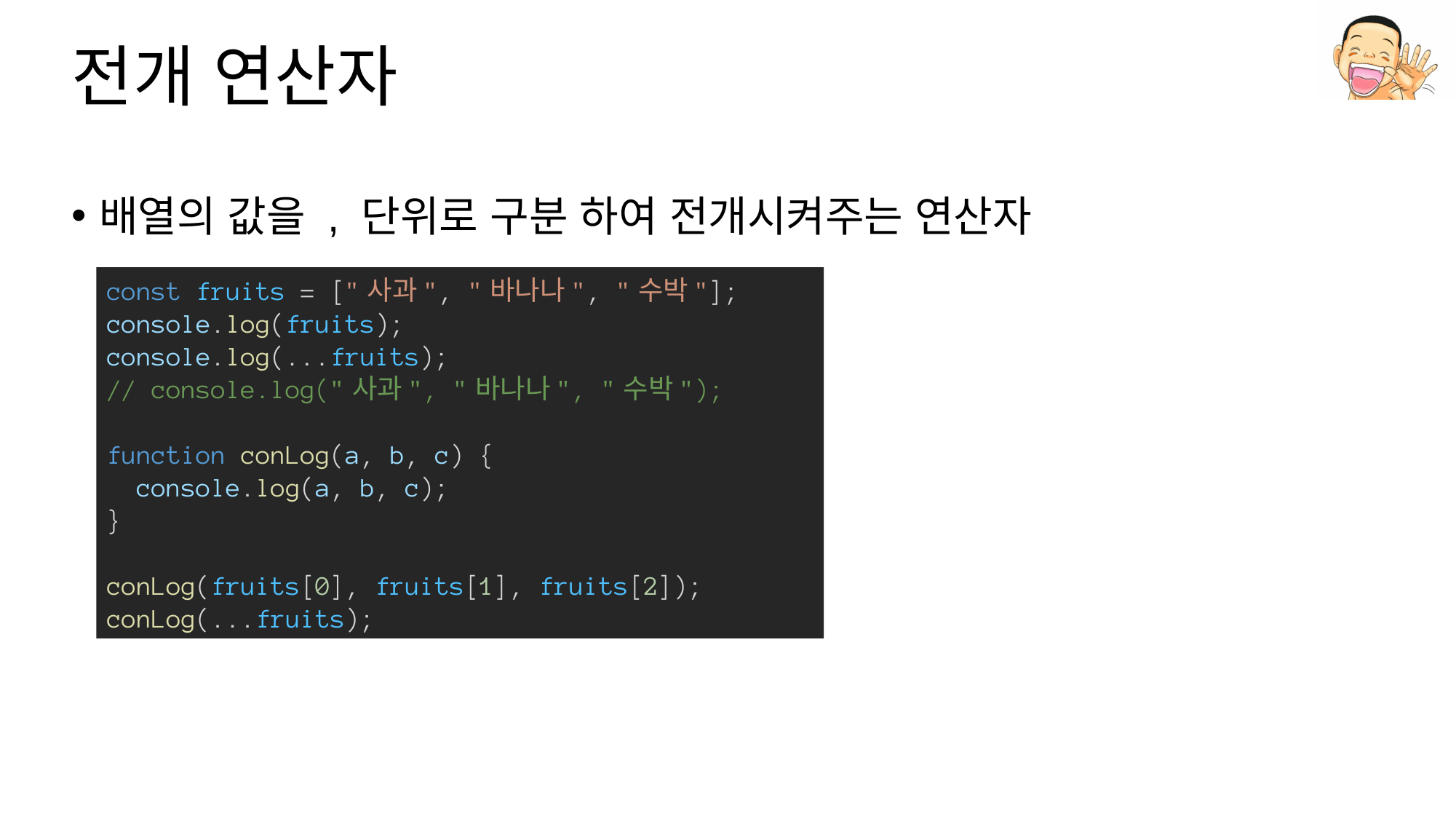

# 전개 연산자
배열의 값을 , 단위로 구분 하여 전개시켜주는 연산자
const fruits = ["사과", "바나나", "수박"];
console.log(fruits);
console.log(...fruits);
// console.log("사과", "바나나", "수박");
function conLog(a, b, c) {
  console.log(a, b, c);
}
conLog(fruits[0], fruits[1], fruits[2]);
conLog(...fruits);